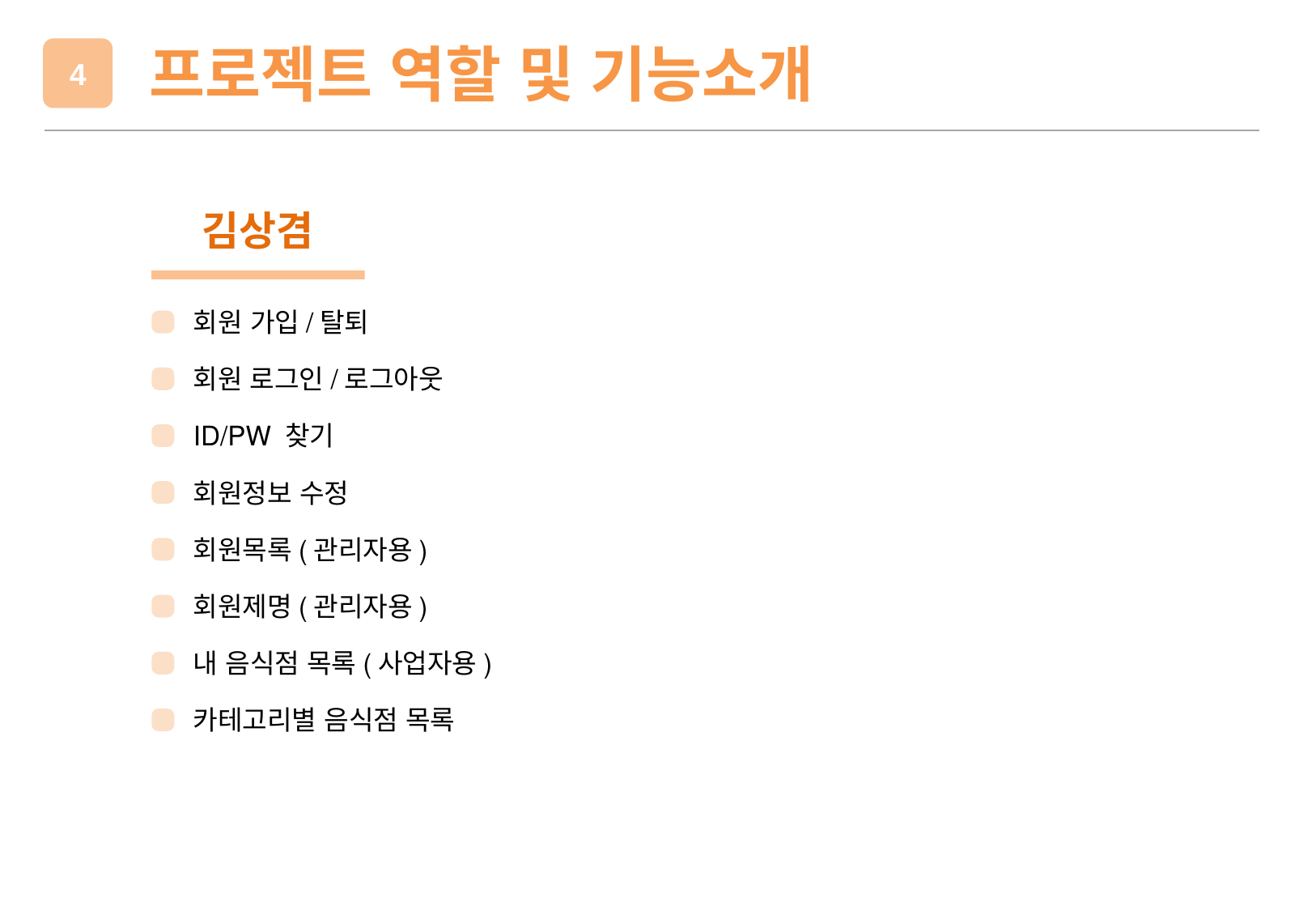

프로젝트 역할 및 기능소개
4
김상겸

회원 가입/탈퇴

회원 로그인/로그아웃

ID/PW 찾기

회원정보 수정

회원목록(관리자용)

회원제명(관리자용)

내 음식점 목록(사업자용)

카테고리별 음식점 목록